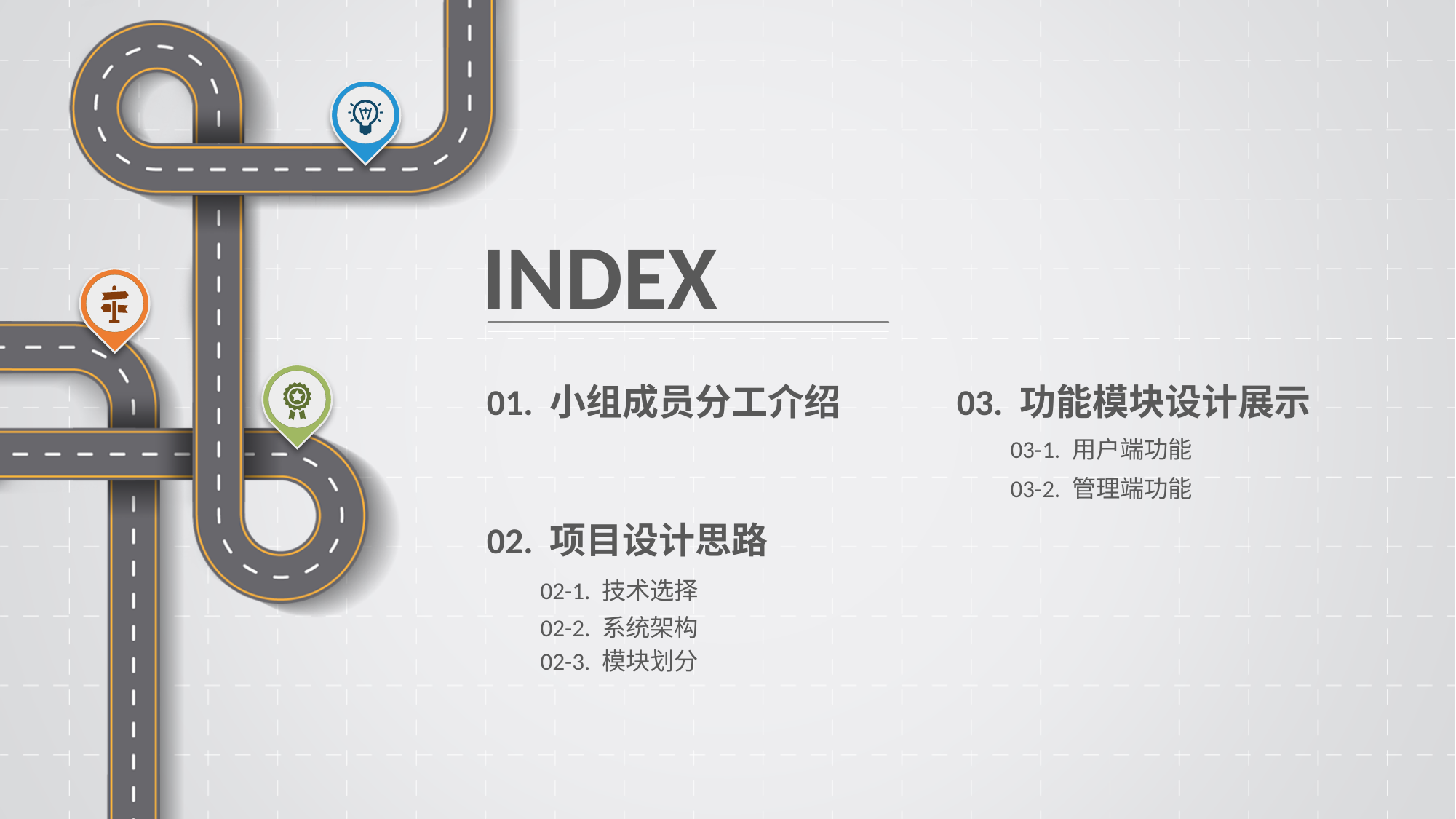

INDEX

01. 小组成员分工介绍
03. 功能模块设计展示
03-1. 用户端功能
03-2. 管理端功能
02. 项目设计思路
02-1. 技术选择
02-2. 系统架构
02-3. 模块划分